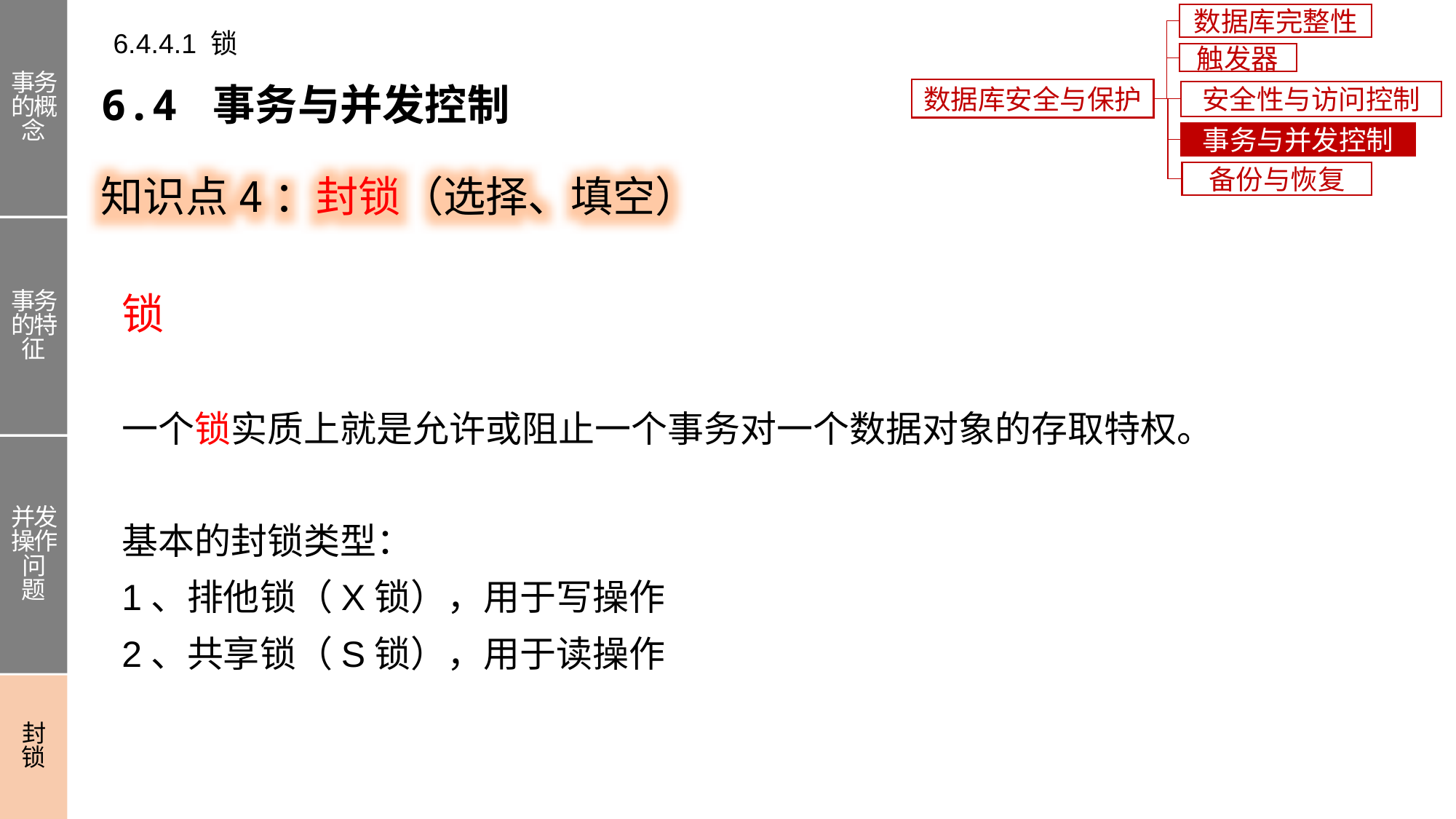

事务的概念
事务的特征
并发操作问题
封锁
数据库完整性
6.4.4.1 锁
触发器
6.4 事务与并发控制
数据库安全与保护
安全性与访问控制
事务与并发控制
知识点4：封锁（选择、填空）
备份与恢复
锁

一个锁实质上就是允许或阻止一个事务对一个数据对象的存取特权。

基本的封锁类型：
1、排他锁（X锁），用于写操作
2、共享锁（S锁），用于读操作